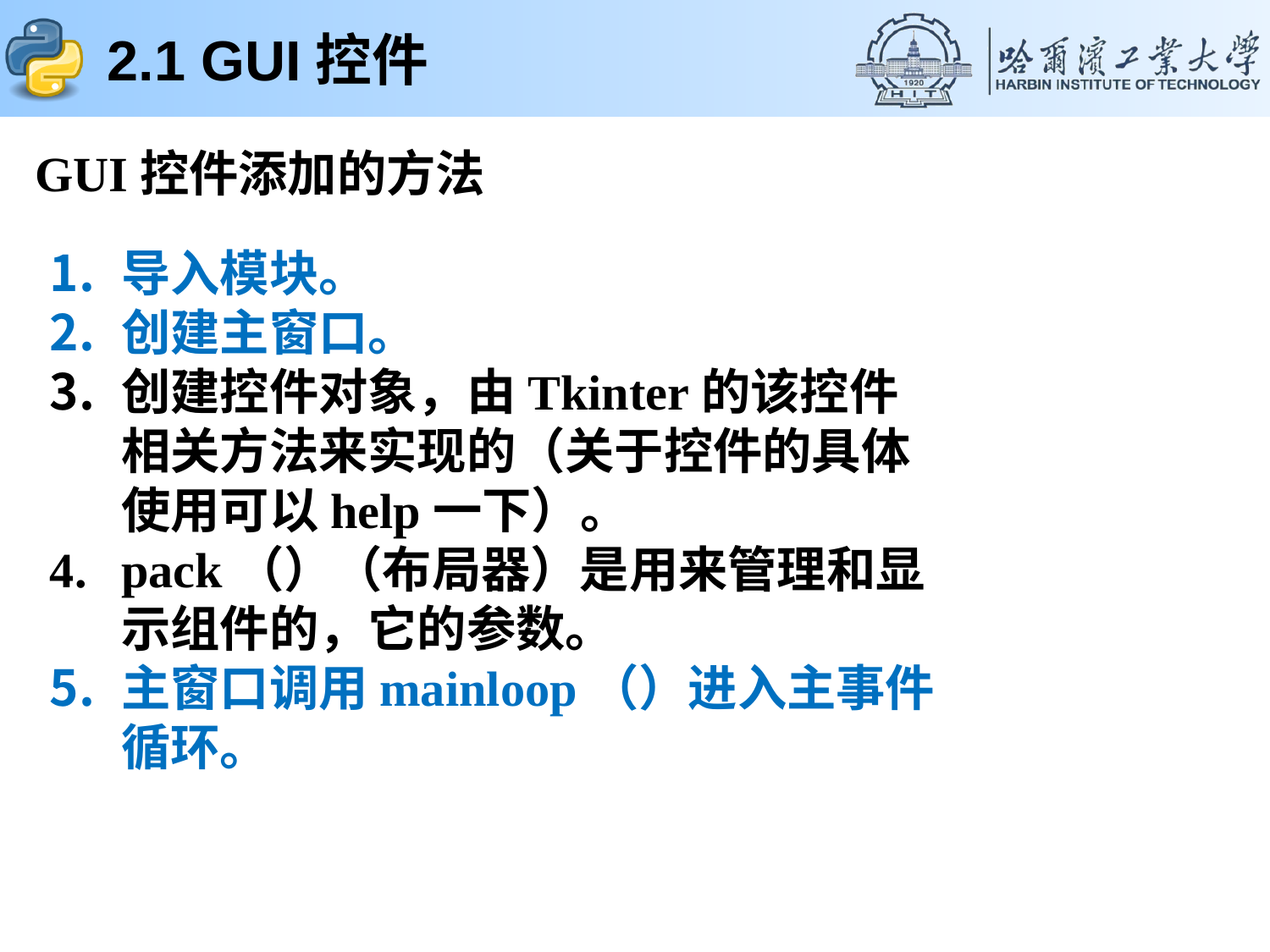

2.1 GUI控件
GUI控件添加的方法
导入模块。
创建主窗口。
创建控件对象，由Tkinter的该控件相关方法来实现的（关于控件的具体使用可以help一下）。
pack（）（布局器）是用来管理和显示组件的，它的参数。
主窗口调用mainloop（）进入主事件循环。